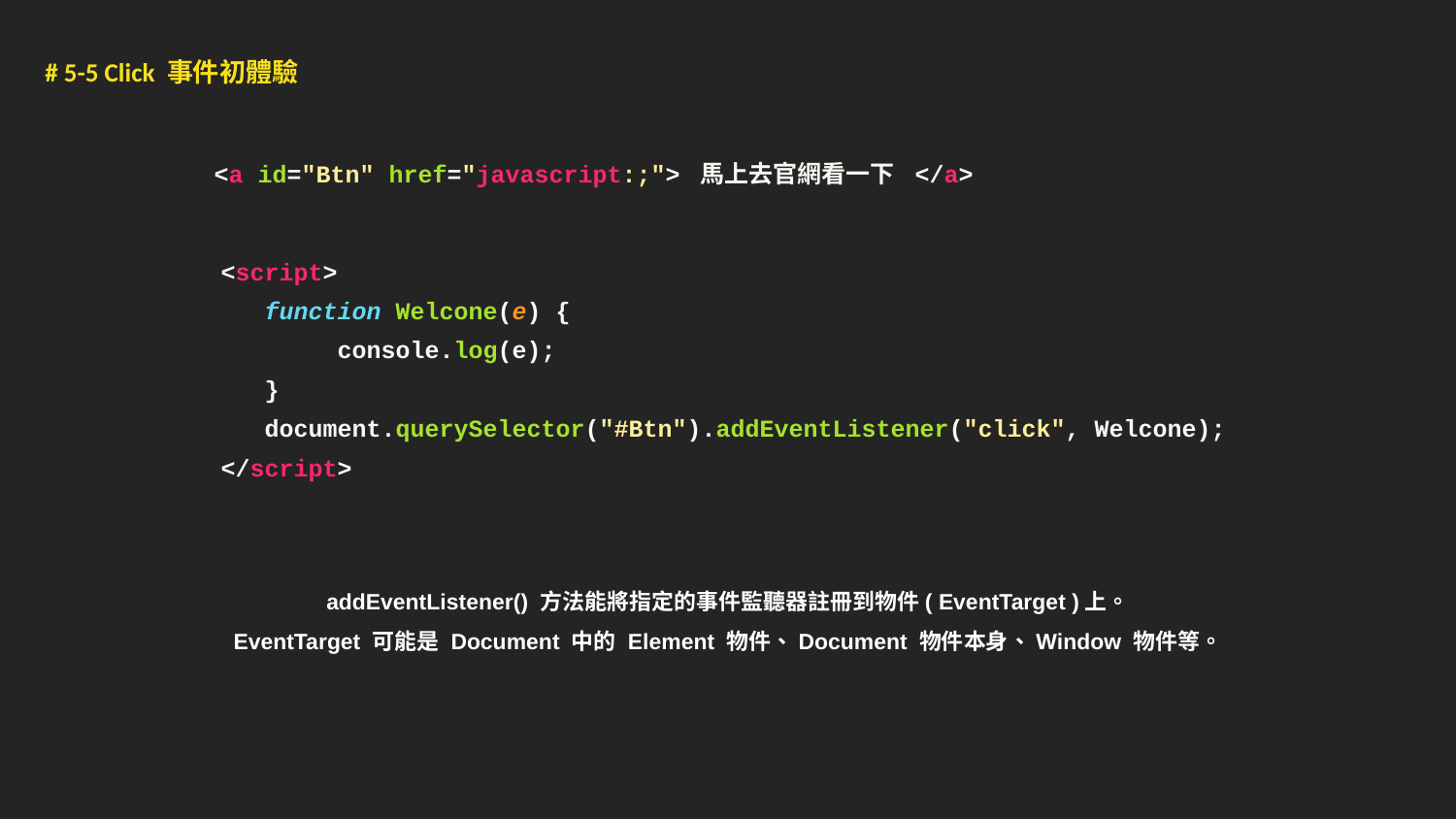

# 5-5 Click 事件初體驗
<a id="Btn" href="javascript:;"> 馬上去官網看一下 </a>
<script>
   function Welcone(e) {
        console.log(e);
   }
   document.querySelector("#Btn").addEventListener("click", Welcone);
</script>
addEventListener() 方法能將指定的事件監聽器註冊到物件( EventTarget )上。
EventTarget 可能是 Document 中的 Element 物件、Document 物件本身、Window 物件等。